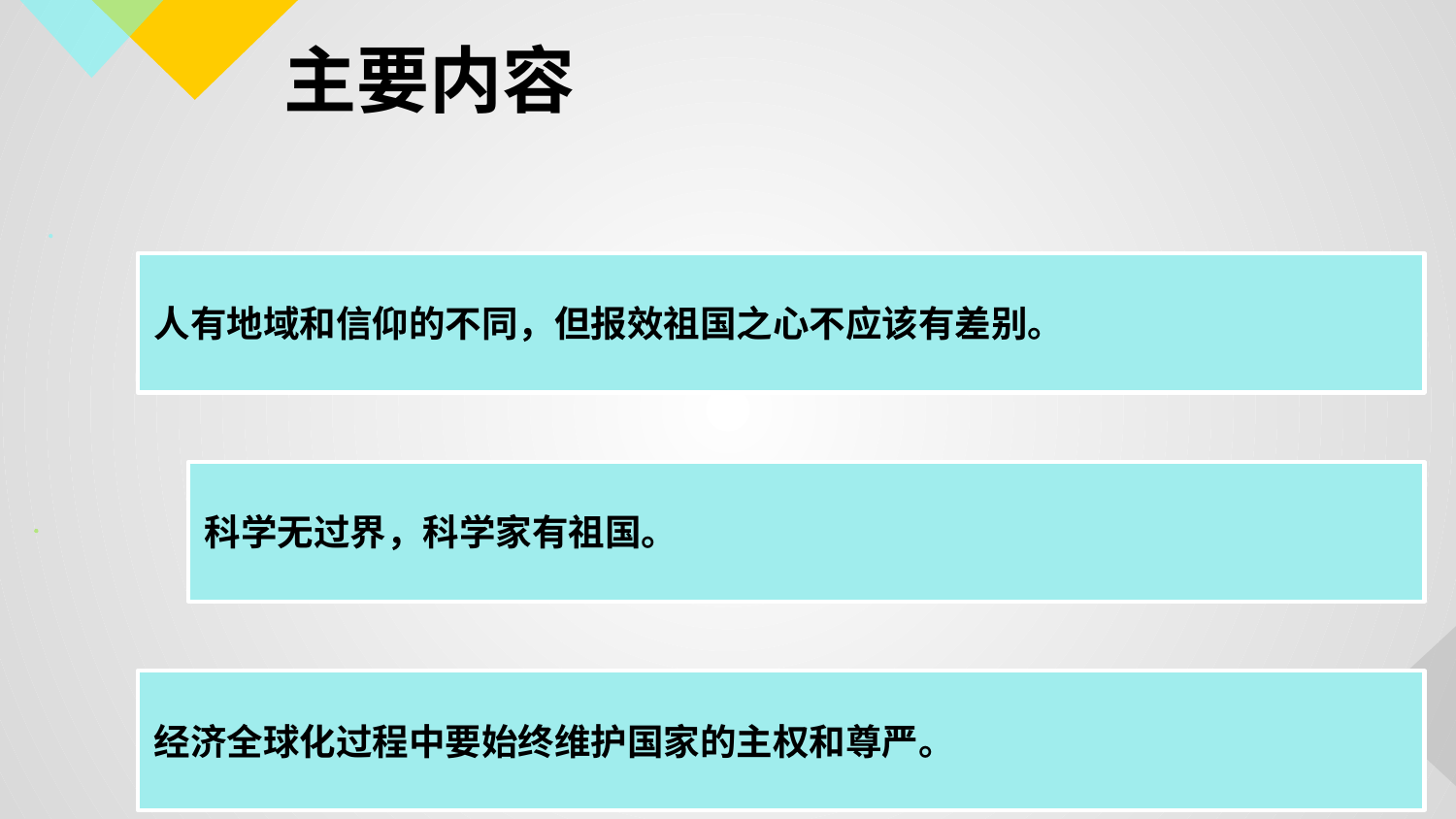

# 主要内容
人有地域和信仰的不同，但报效祖国之心不应该有差别。
科学无过界，科学家有祖国。
经济全球化过程中要始终维护国家的主权和尊严。